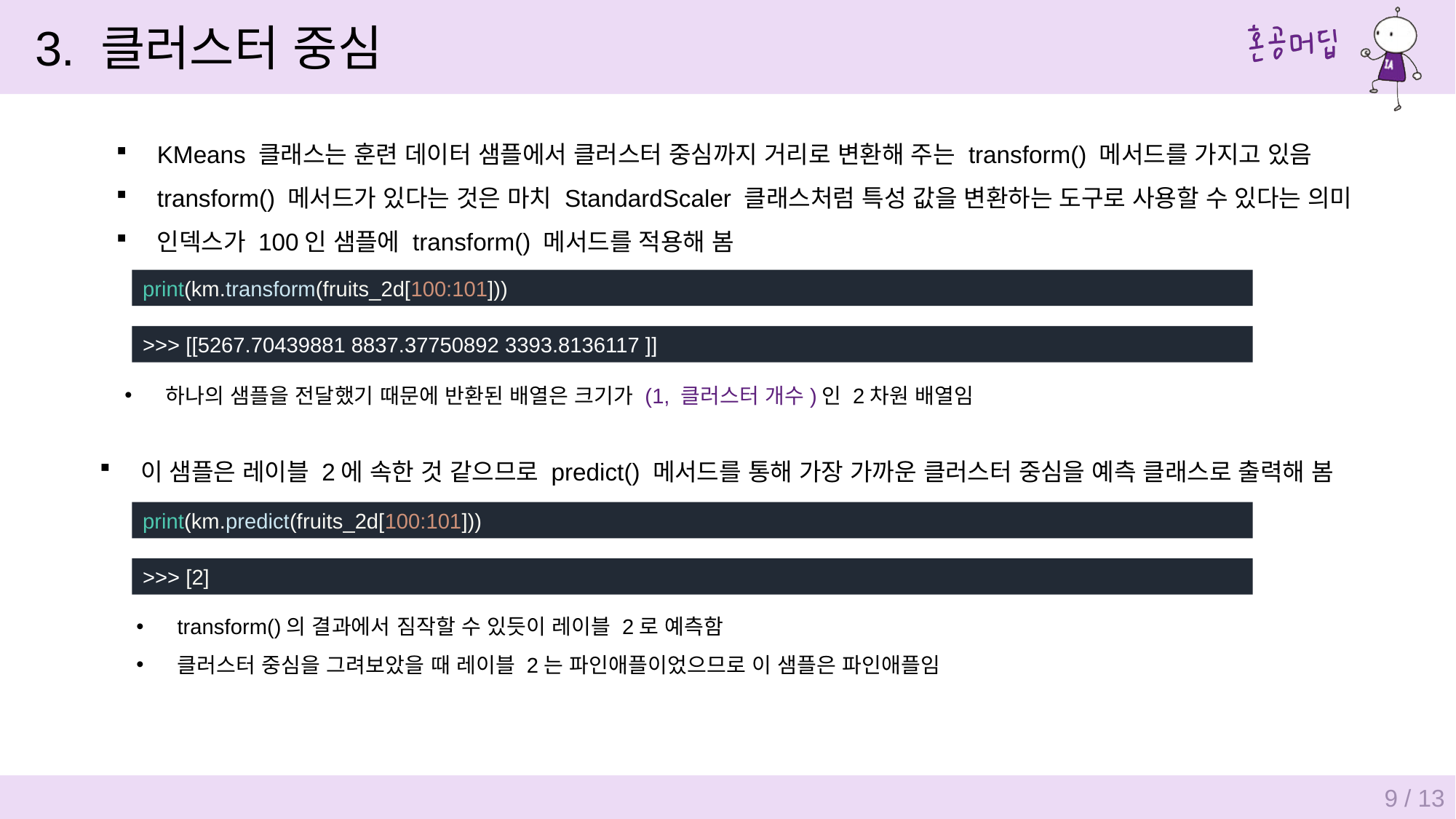

3. 클러스터 중심
KMeans 클래스는 훈련 데이터 샘플에서 클러스터 중심까지 거리로 변환해 주는 transform() 메서드를 가지고 있음
transform() 메서드가 있다는 것은 마치 StandardScaler 클래스처럼 특성 값을 변환하는 도구로 사용할 수 있다는 의미
인덱스가 100인 샘플에 transform() 메서드를 적용해 봄
print(km.transform(fruits_2d[100:101]))
>>> [[5267.70439881 8837.37750892 3393.8136117 ]]
하나의 샘플을 전달했기 때문에 반환된 배열은 크기가 (1, 클러스터 개수)인 2차원 배열임
이 샘플은 레이블 2에 속한 것 같으므로 predict() 메서드를 통해 가장 가까운 클러스터 중심을 예측 클래스로 출력해 봄
print(km.predict(fruits_2d[100:101]))
>>> [2]
transform()의 결과에서 짐작할 수 있듯이 레이블 2로 예측함
클러스터 중심을 그려보았을 때 레이블 2는 파인애플이었으므로 이 샘플은 파인애플임
9 / 13